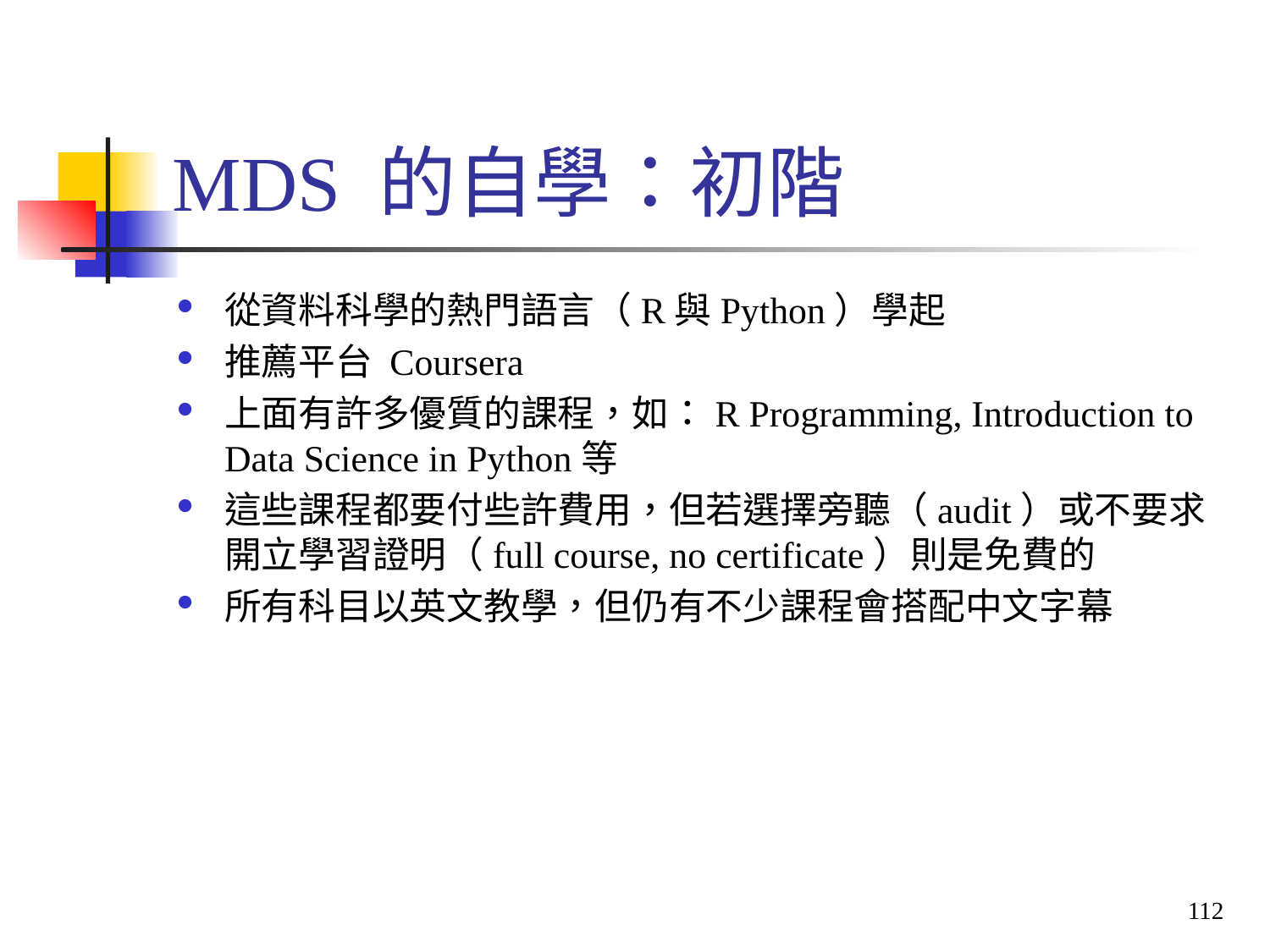

# MDS 的自學：初階
從資料科學的熱門語言（R與Python）學起
推薦平台 Coursera
上面有許多優質的課程，如：R Programming, Introduction to Data Science in Python等
這些課程都要付些許費用，但若選擇旁聽（audit）或不要求開立學習證明（full course, no certificate）則是免費的
所有科目以英文教學，但仍有不少課程會搭配中文字幕